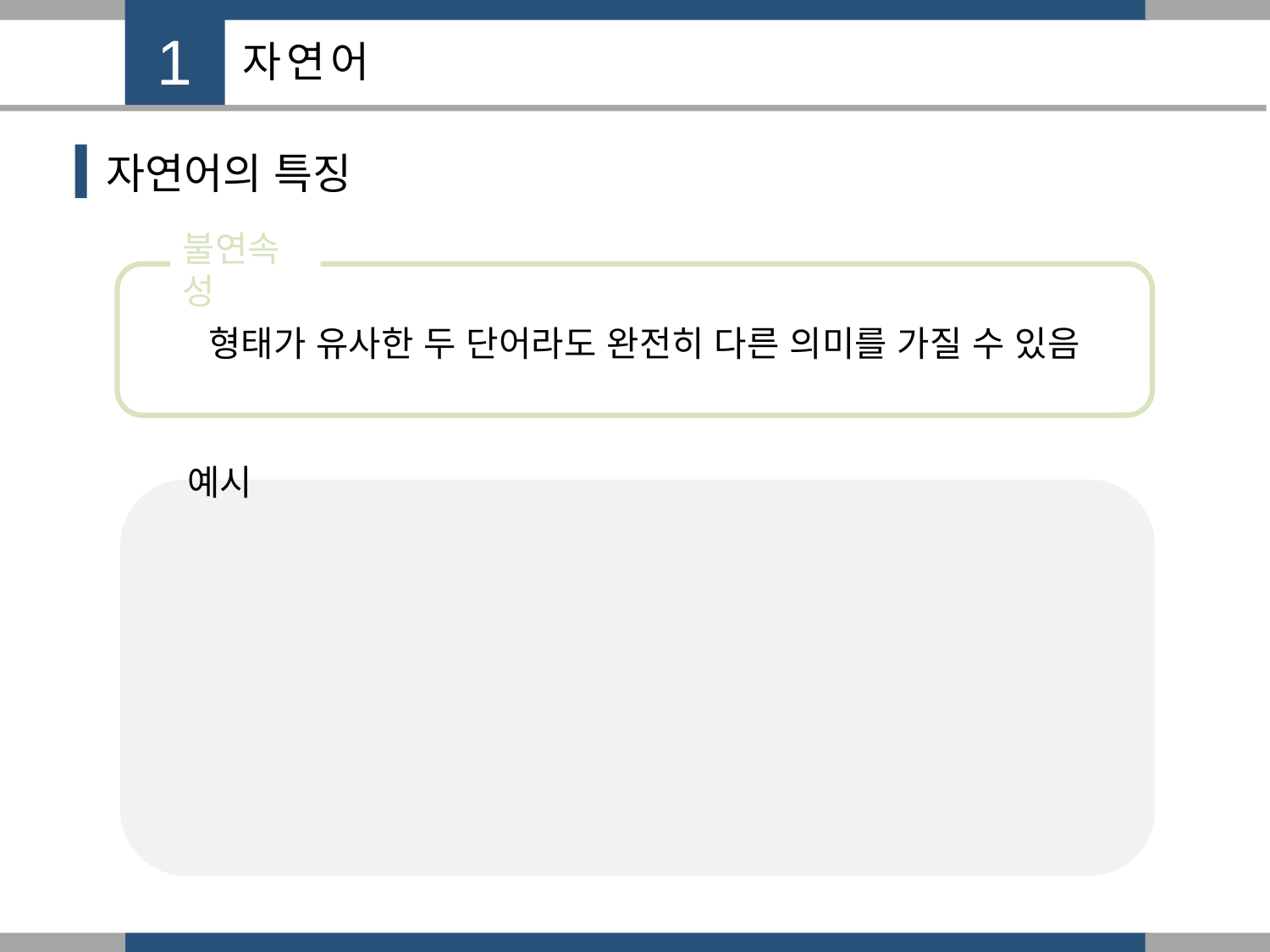

1
자연어

자연어의 특징

불연속성

형태가 유사한 두 단어라도 완전히 다른 의미를 가질 수 있음
예시